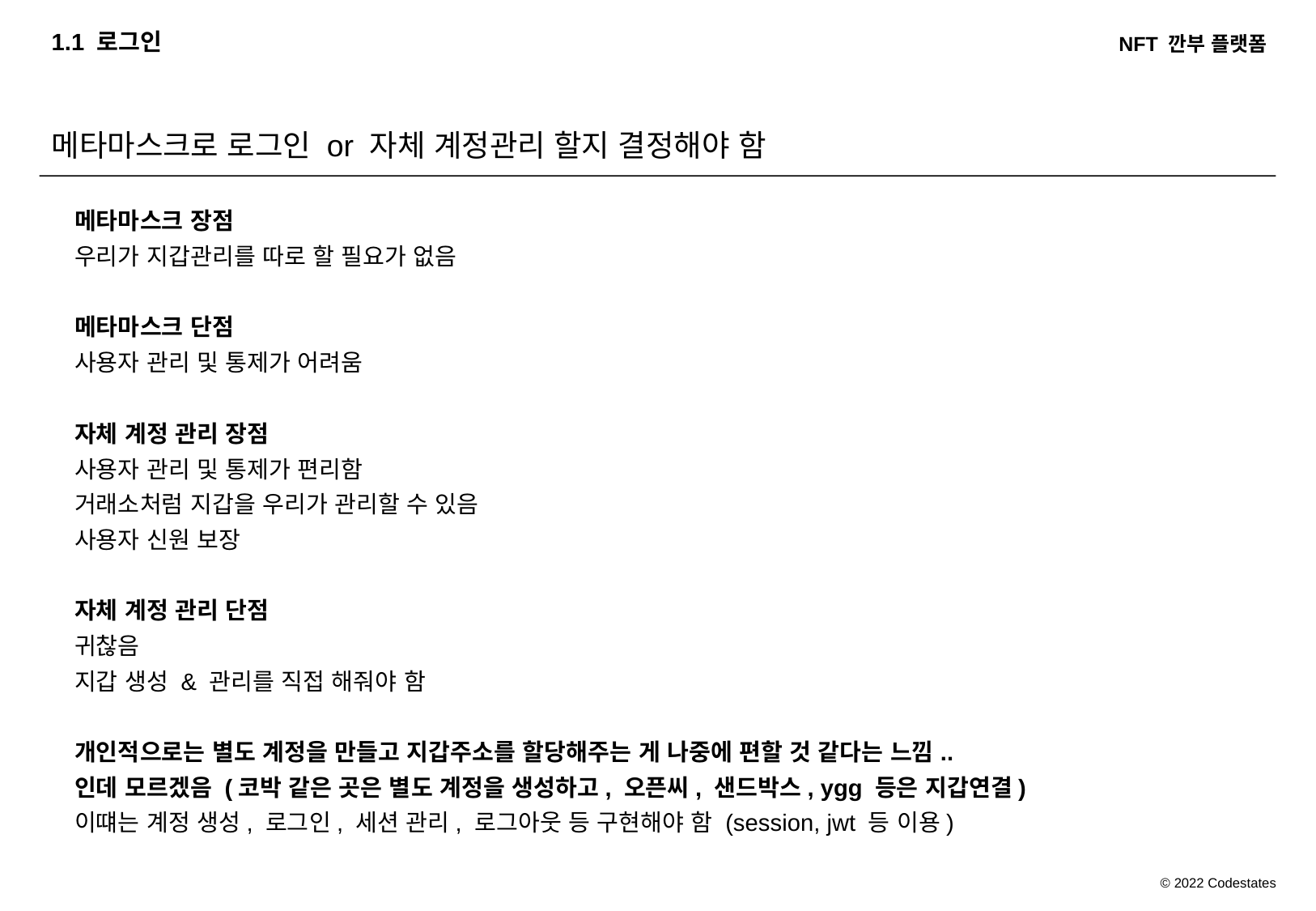

1.1 로그인
메타마스크로 로그인 or 자체 계정관리 할지 결정해야 함
메타마스크 장점
우리가 지갑관리를 따로 할 필요가 없음

메타마스크 단점
사용자 관리 및 통제가 어려움

자체 계정 관리 장점
사용자 관리 및 통제가 편리함
거래소처럼 지갑을 우리가 관리할 수 있음
사용자 신원 보장

자체 계정 관리 단점
귀찮음
지갑 생성 & 관리를 직접 해줘야 함

개인적으로는 별도 계정을 만들고 지갑주소를 할당해주는 게 나중에 편할 것 같다는 느낌..
인데 모르겠음 (코박 같은 곳은 별도 계정을 생성하고, 오픈씨, 샌드박스, ygg 등은 지갑연결)
이떄는 계정 생성, 로그인, 세션 관리, 로그아웃 등 구현해야 함 (session, jwt 등 이용)